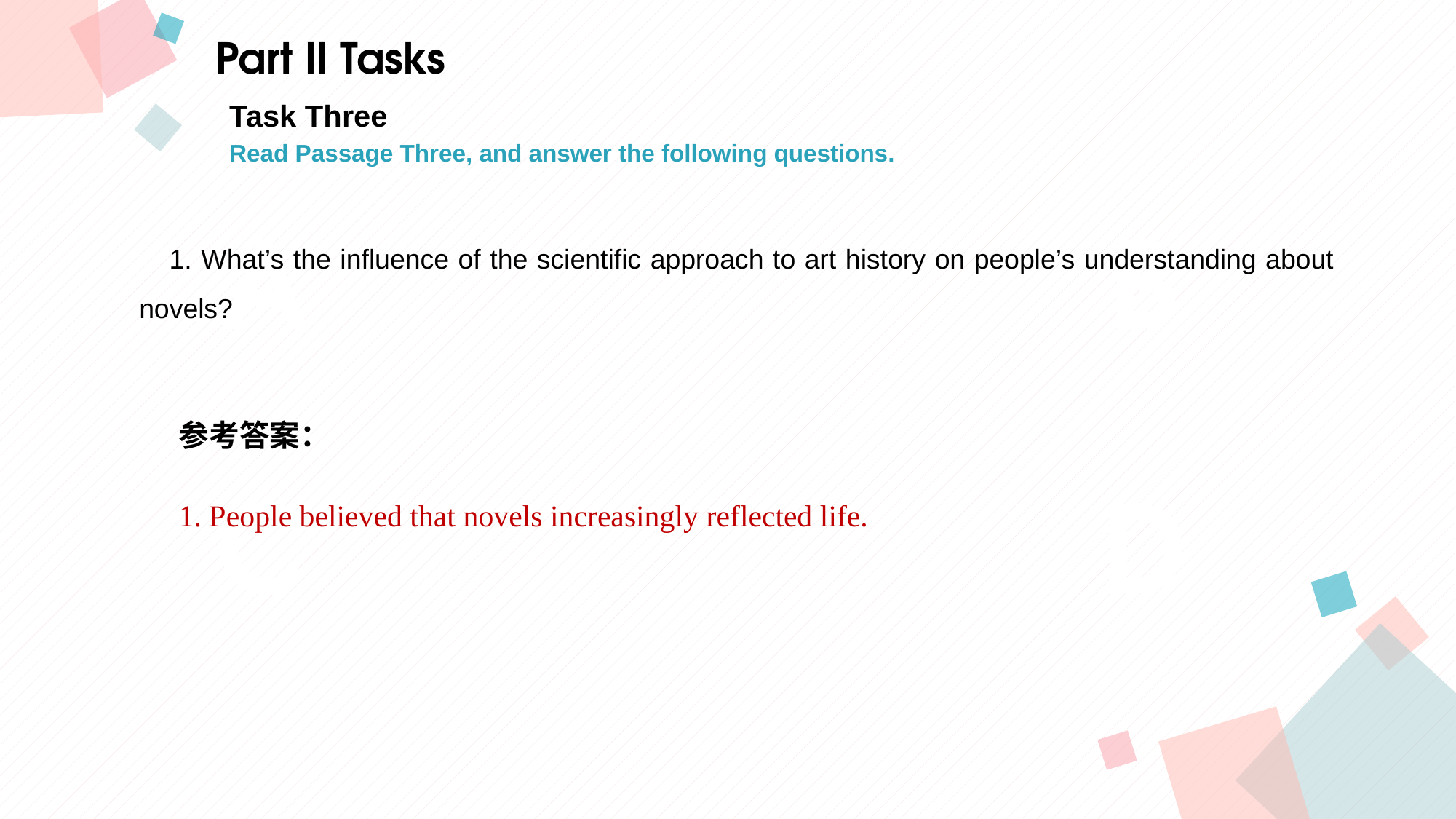

Part II Tasks
Task Three

Read Passage Three, and answer the following questions.
A
B
    1. What’s the influence of the scientific approach to art history on people’s understanding about novels?
参考答案：

1. People believed that novels increasingly reflected life.
C
D